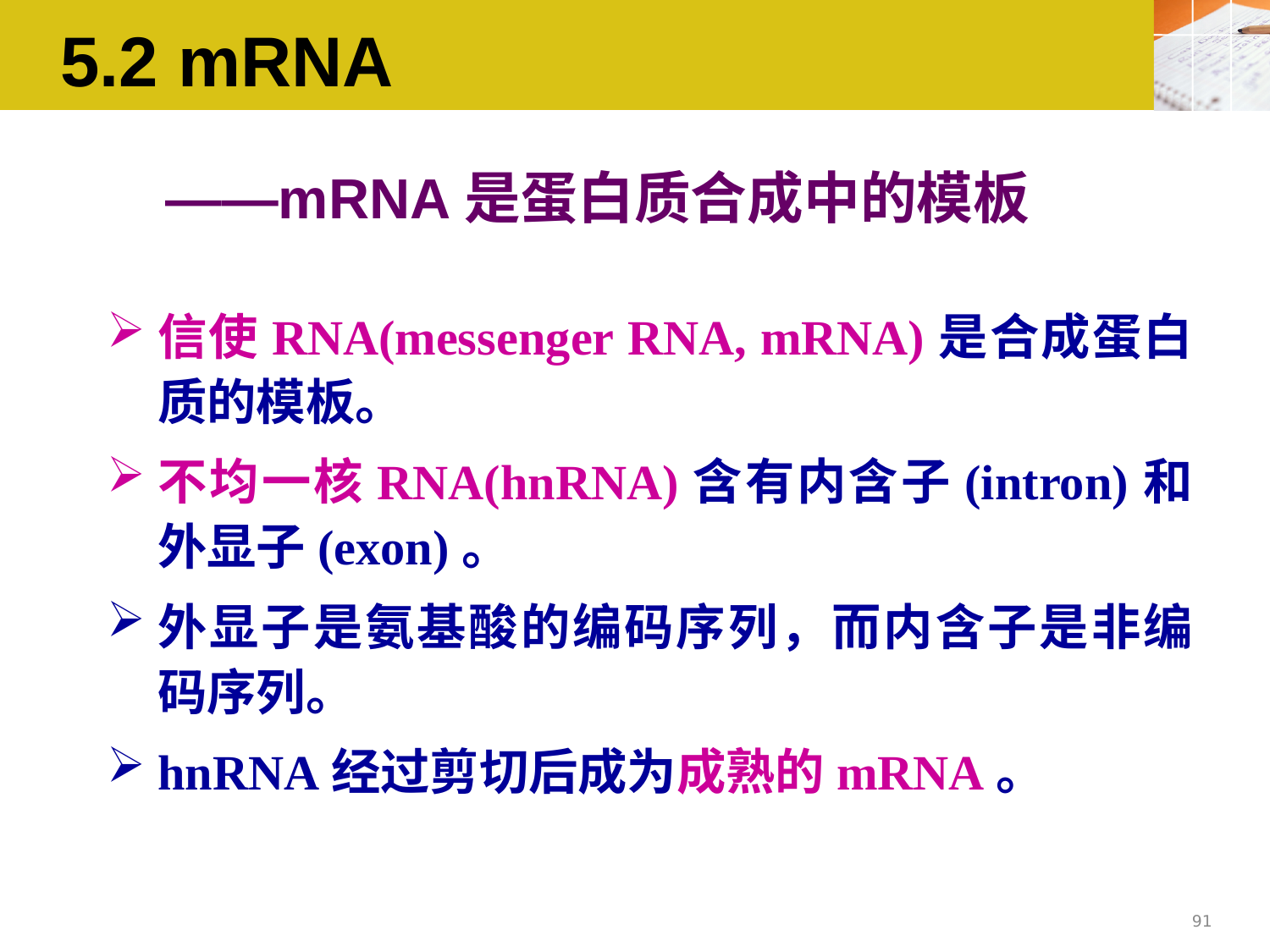

5.2 mRNA
——mRNA是蛋白质合成中的模板
信使RNA(messenger RNA, mRNA)是合成蛋白质的模板。
不均一核RNA(hnRNA)含有内含子(intron)和外显子(exon)。
外显子是氨基酸的编码序列，而内含子是非编码序列。
hnRNA经过剪切后成为成熟的mRNA。
91